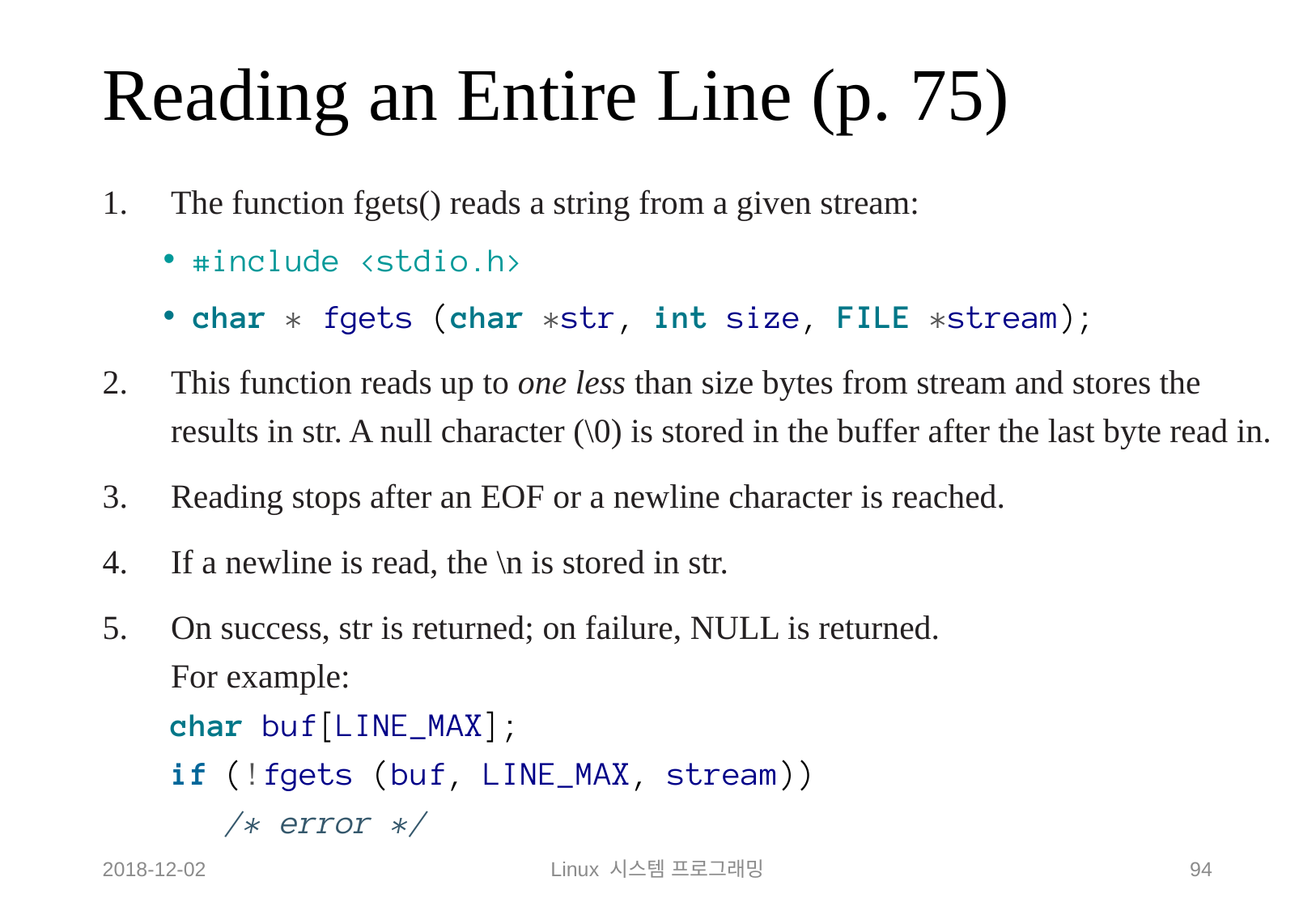

# Reading an Entire Line (p. 75)
The function fgets() reads a string from a given stream:
#include <stdio.h>
char * fgets (char *str, int size, FILE *stream);
This function reads up to one less than size bytes from stream and stores the results in str. A null character (\0) is stored in the buffer after the last byte read in.
Reading stops after an EOF or a newline character is reached.
If a newline is read, the \n is stored in str.
On success, str is returned; on failure, NULL is returned.
For example:
char buf[LINE_MAX];
if (!fgets (buf, LINE_MAX, stream))
   /* error */
2018-12-02
Linux 시스템 프로그래밍
94